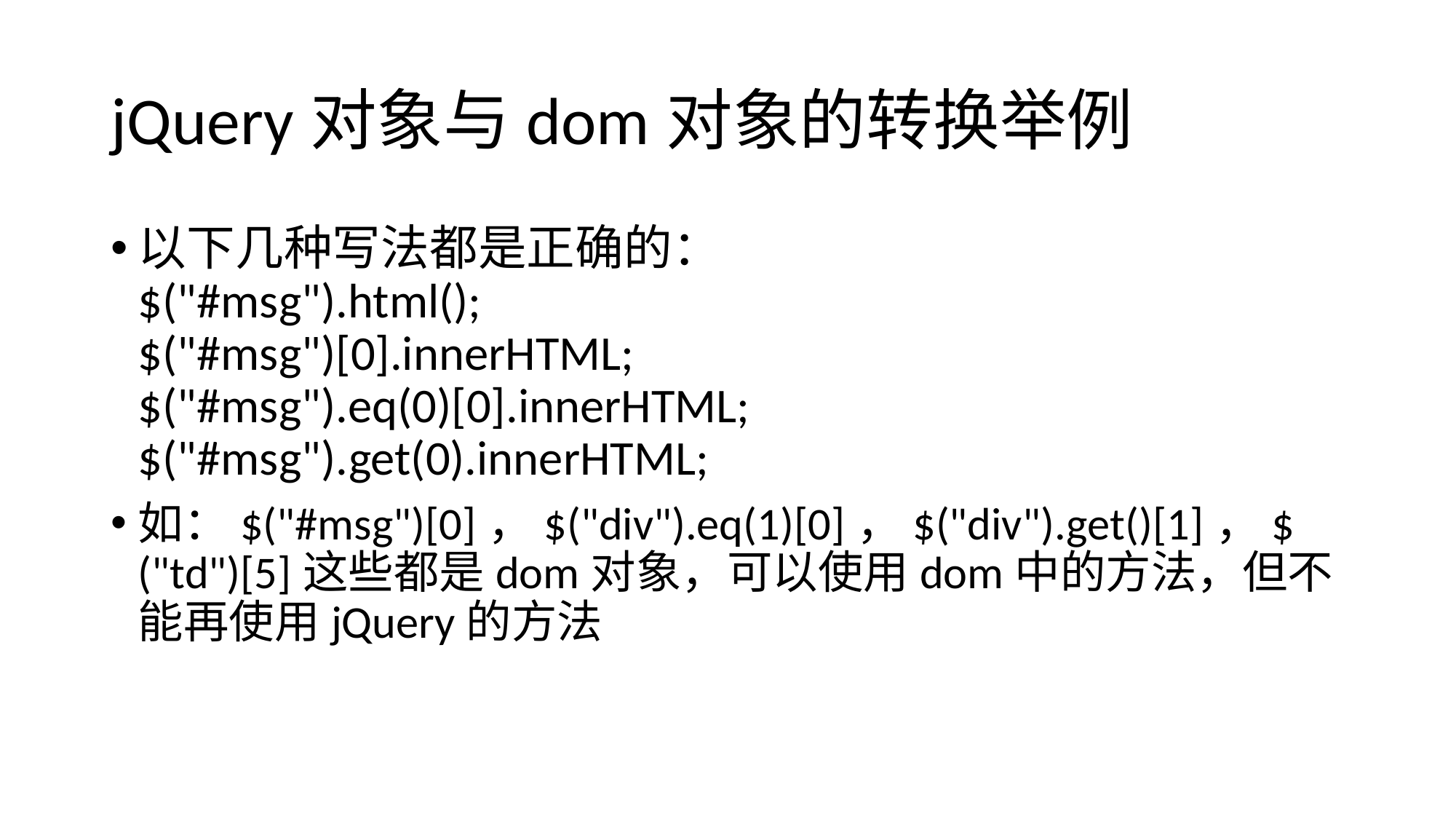

# jQuery对象与dom对象的转换举例
以下几种写法都是正确的：
$("#msg").html();
$("#msg")[0].innerHTML;
$("#msg").eq(0)[0].innerHTML;
$("#msg").get(0).innerHTML;
如：$("#msg")[0]，$("div").eq(1)[0]，$("div").get()[1]，$("td")[5]这些都是dom对象，可以使用dom中的方法，但不能再使用jQuery的方法